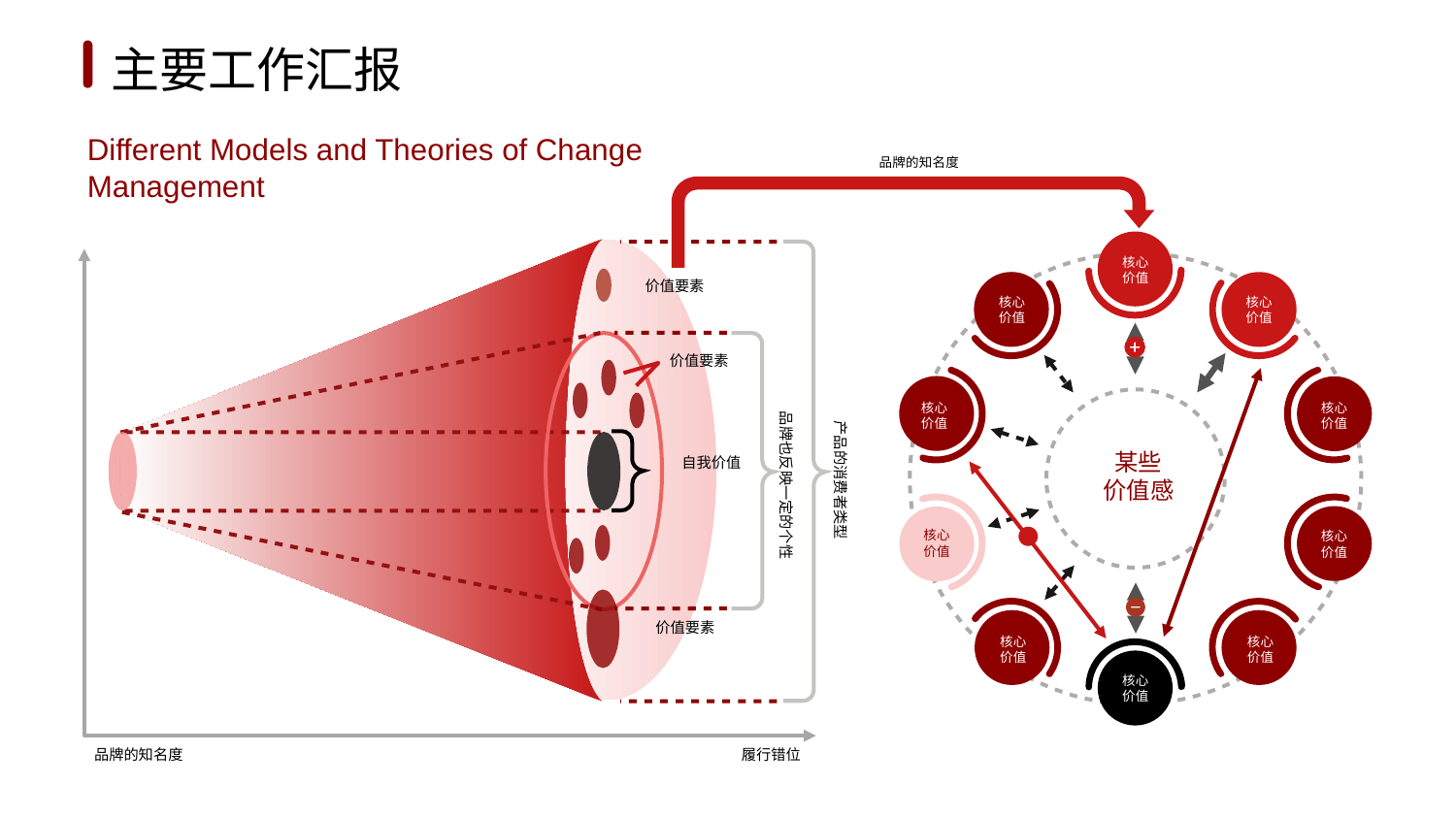

1
2
3
4
5
6
主要工作汇报

Different Models and Theories of Change Management
品牌的知名度

核心
价值

核心价值
核心
价值

核心
价值
核心
价值

核心
价值
核心
价值

核心
价值
核心
价值

核心
价值

价值要素

价值要素

品牌也反映一定的个性
产品的消费者类型

自我价值

价值要素

品牌的知名度
履行错位
某些
价值感